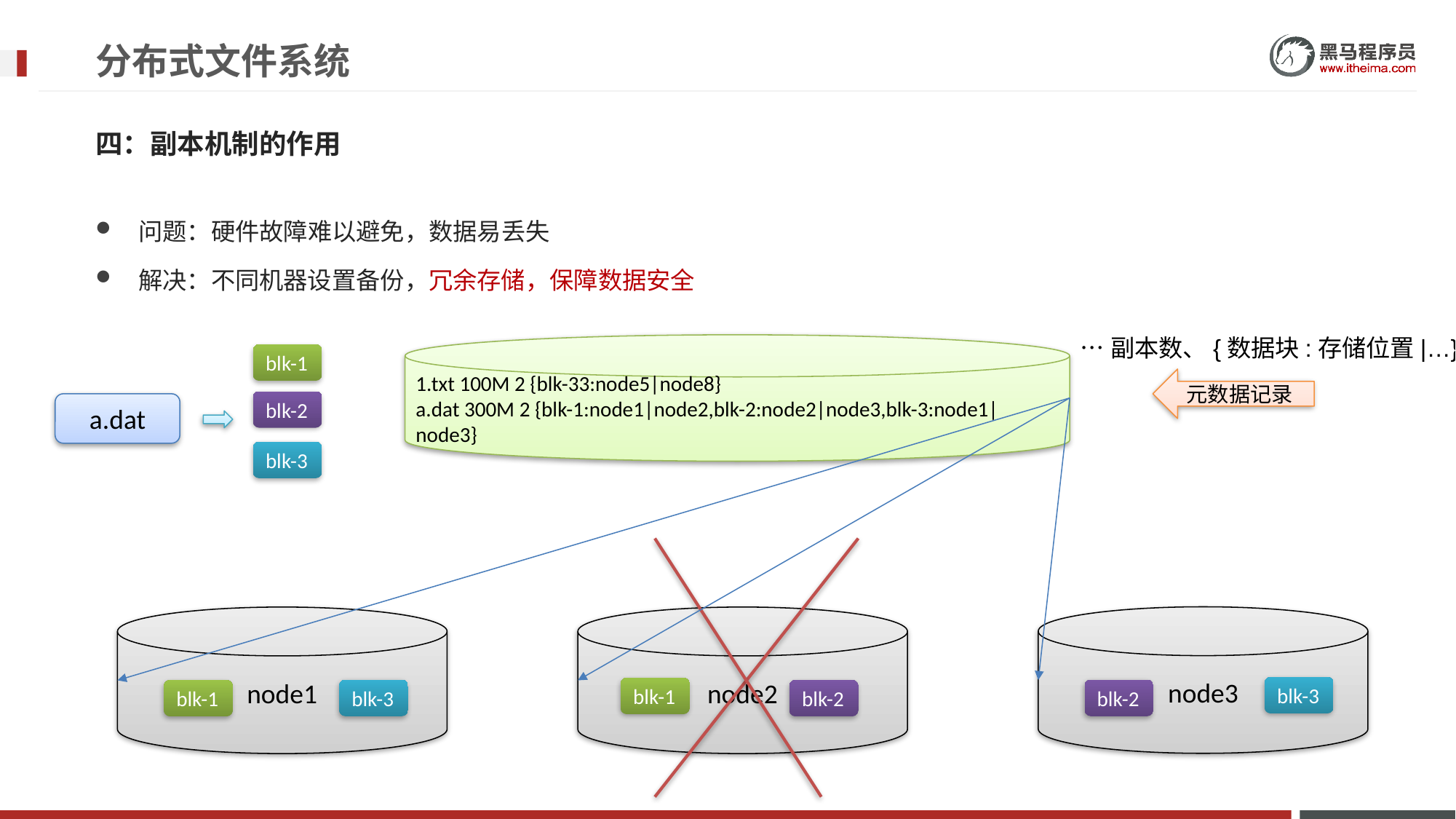

# 分布式文件系统
四：副本机制的作用
问题：硬件故障难以避免，数据易丢失
解决：不同机器设置备份，冗余存储，保障数据安全
…副本数、{数据块:存储位置|…}

1.txt 100M 2 {blk-33:node5|node8}
a.dat 300M 2 {blk-1:node1|node2,blk-2:node2|node3,blk-3:node1|node3}

blk-1
元数据记录
blk-2
a.dat

blk-3
node3
node2
node1
blk-3
blk-1
blk-3
blk-2
blk-1
blk-2